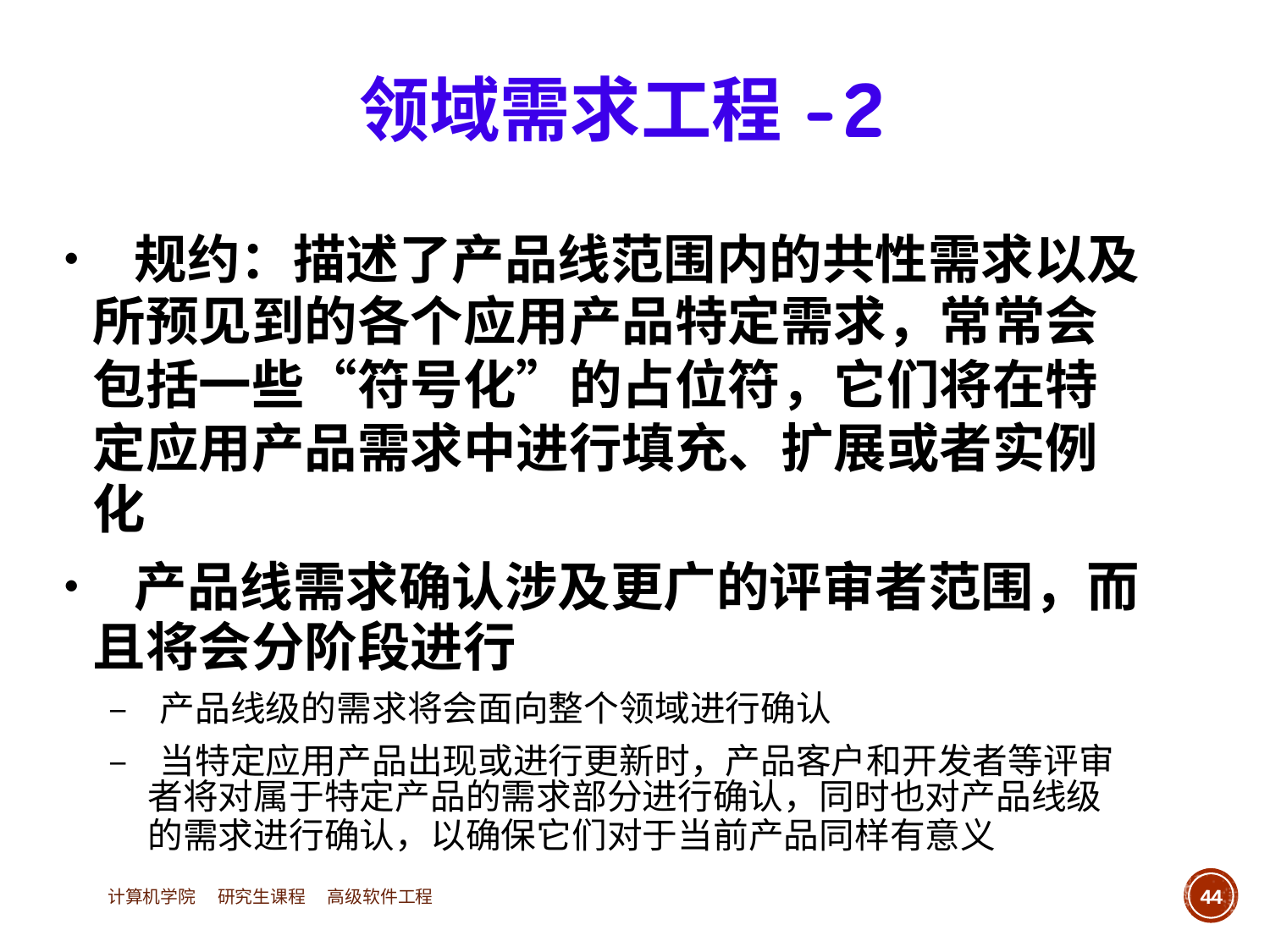

领域需求工程-2

•  规约：描述了产品线范围内的共性需求以及
	所预见到的各个应用产品特定需求，常常会
	包括一些“符号化”的占位符，它们将在特
	定应用产品需求中进行填充、扩展或者实例
	化
•  产品线需求确认涉及更广的评审者范围，而
	且将会分阶段进行
		–   产品线级的需求将会面向整个领域进行确认
		–   当特定应用产品出现或进行更新时，产品客户和开发者等评审
			者将对属于特定产品的需求部分进行确认，同时也对产品线级
			的需求进行确认，以确保它们对于当前产品同样有意义
计算机学院    研究生课程    高级软件工程
44